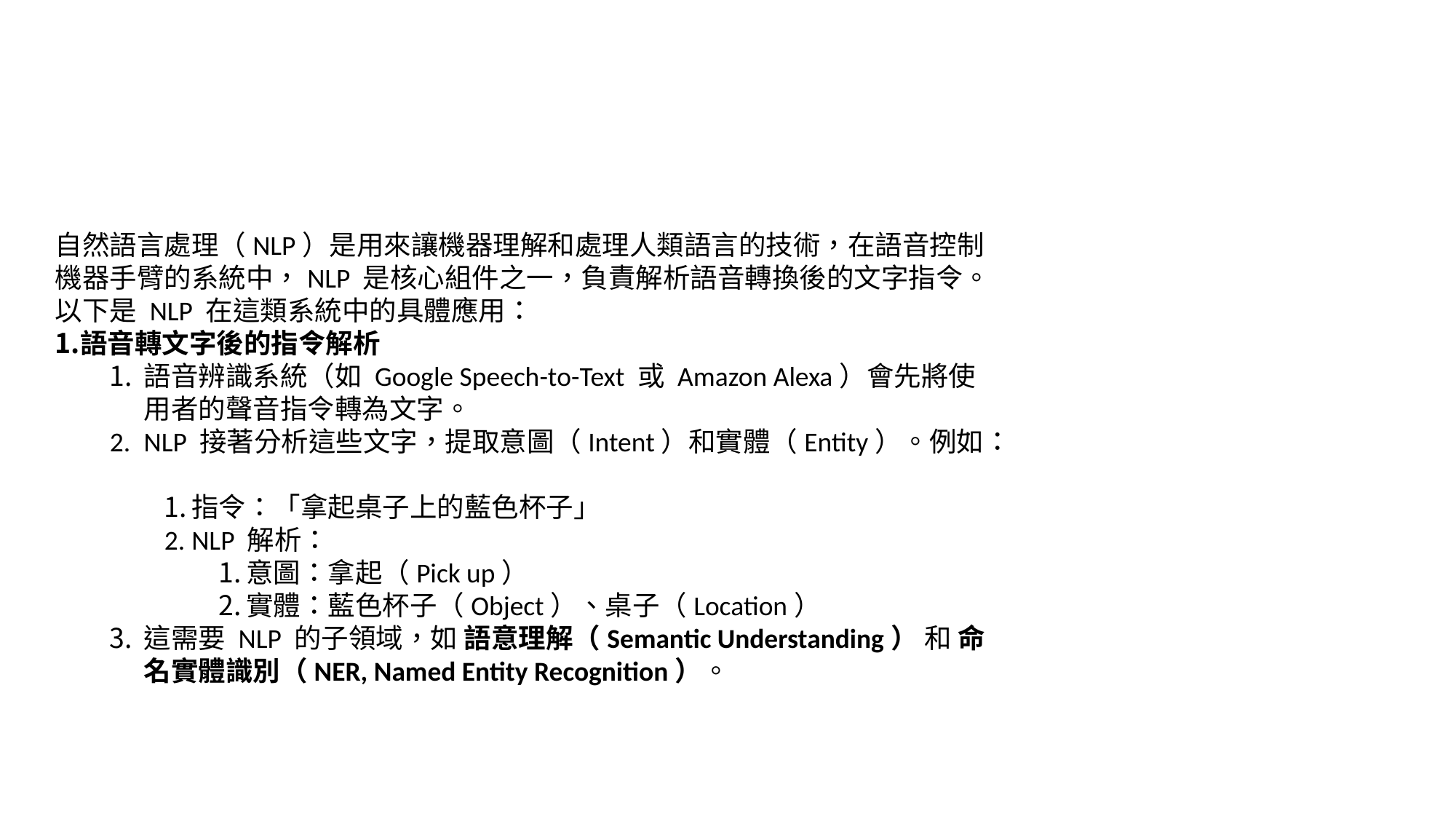

#
自然語言處理（NLP）是用來讓機器理解和處理人類語言的技術，在語音控制機器手臂的系統中，NLP 是核心組件之一，負責解析語音轉換後的文字指令。以下是 NLP 在這類系統中的具體應用：
語音轉文字後的指令解析
語音辨識系統（如 Google Speech-to-Text 或 Amazon Alexa）會先將使用者的聲音指令轉為文字。
NLP 接著分析這些文字，提取意圖（Intent）和實體（Entity）。例如：
指令：「拿起桌子上的藍色杯子」
NLP 解析：
意圖：拿起（Pick up）
實體：藍色杯子（Object）、桌子（Location）
這需要 NLP 的子領域，如 語意理解（Semantic Understanding） 和 命名實體識別（NER, Named Entity Recognition）。